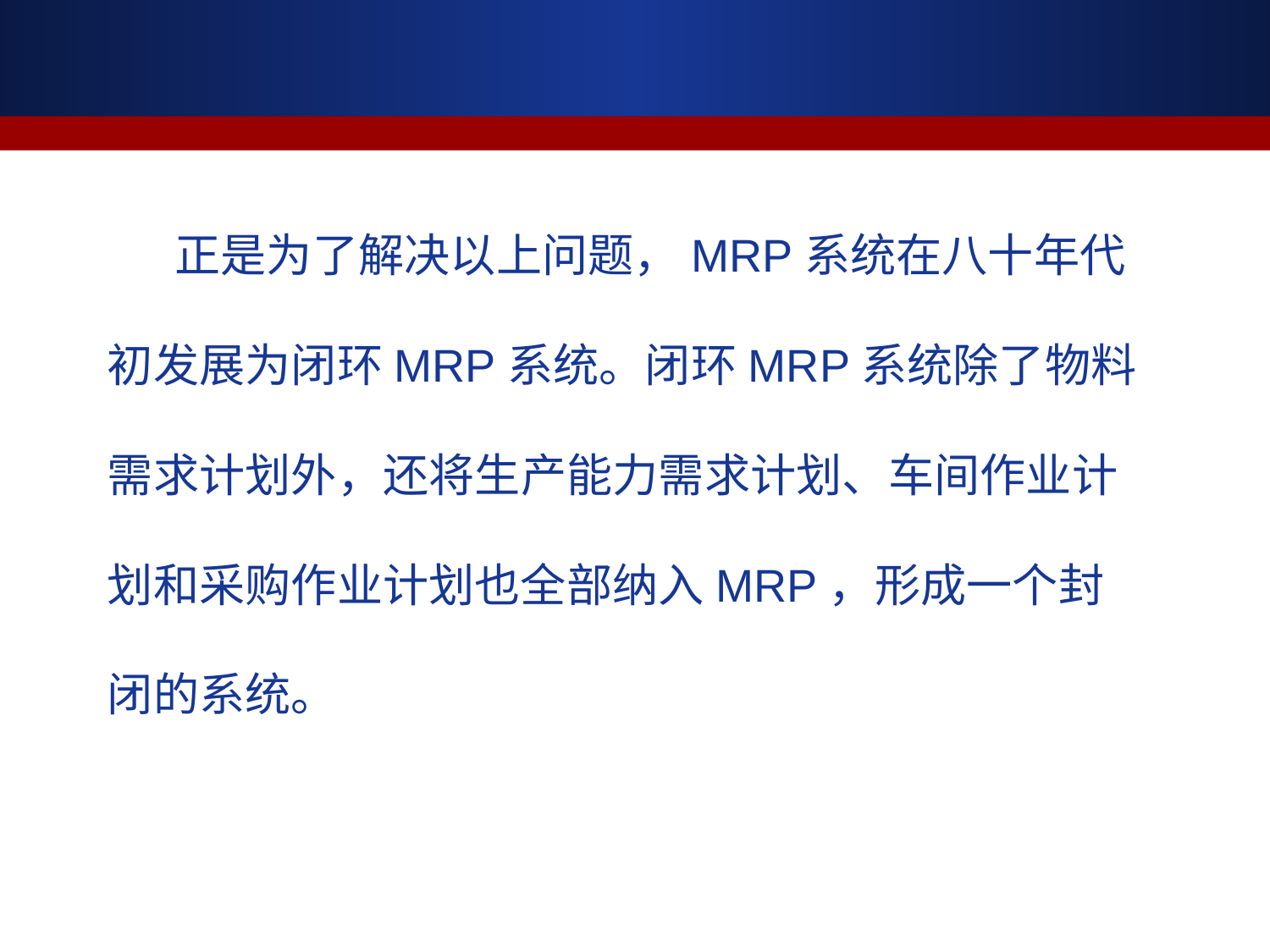

正是为了解决以上问题，MRP系统在八十年代初发展为闭环MRP系统。闭环MRP系统除了物料需求计划外，还将生产能力需求计划、车间作业计划和采购作业计划也全部纳入MRP，形成一个封闭的系统。